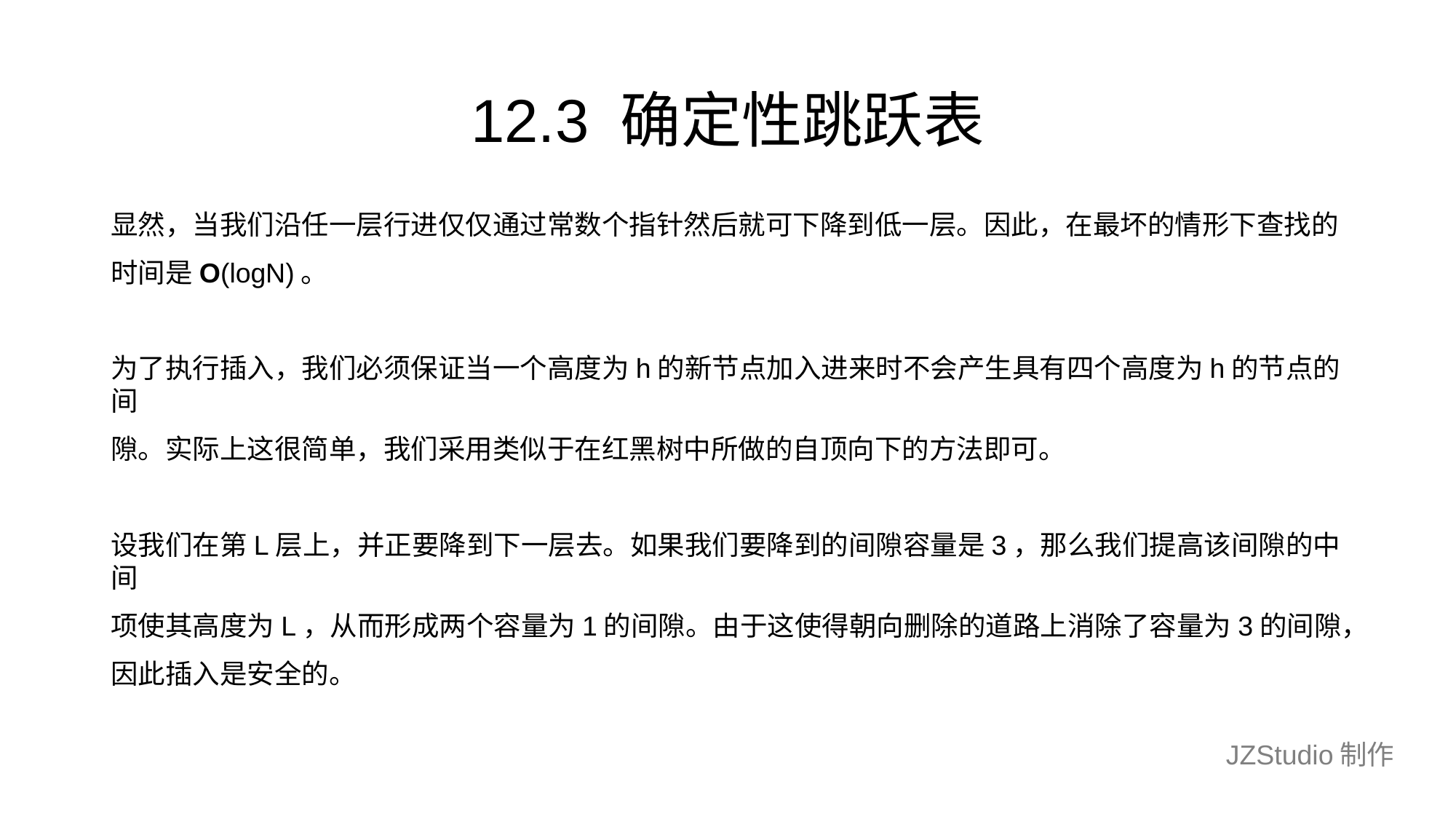

# 12.3 确定性跳跃表
显然，当我们沿任一层行进仅仅通过常数个指针然后就可下降到低一层。因此，在最坏的情形下查找的
时间是O(logN)。

为了执行插入，我们必须保证当一个高度为h的新节点加入进来时不会产生具有四个高度为h的节点的间
隙。实际上这很简单，我们采用类似于在红黑树中所做的自顶向下的方法即可。

设我们在第L层上，并正要降到下一层去。如果我们要降到的间隙容量是3，那么我们提高该间隙的中间
项使其高度为L，从而形成两个容量为1的间隙。由于这使得朝向删除的道路上消除了容量为3的间隙，
因此插入是安全的。